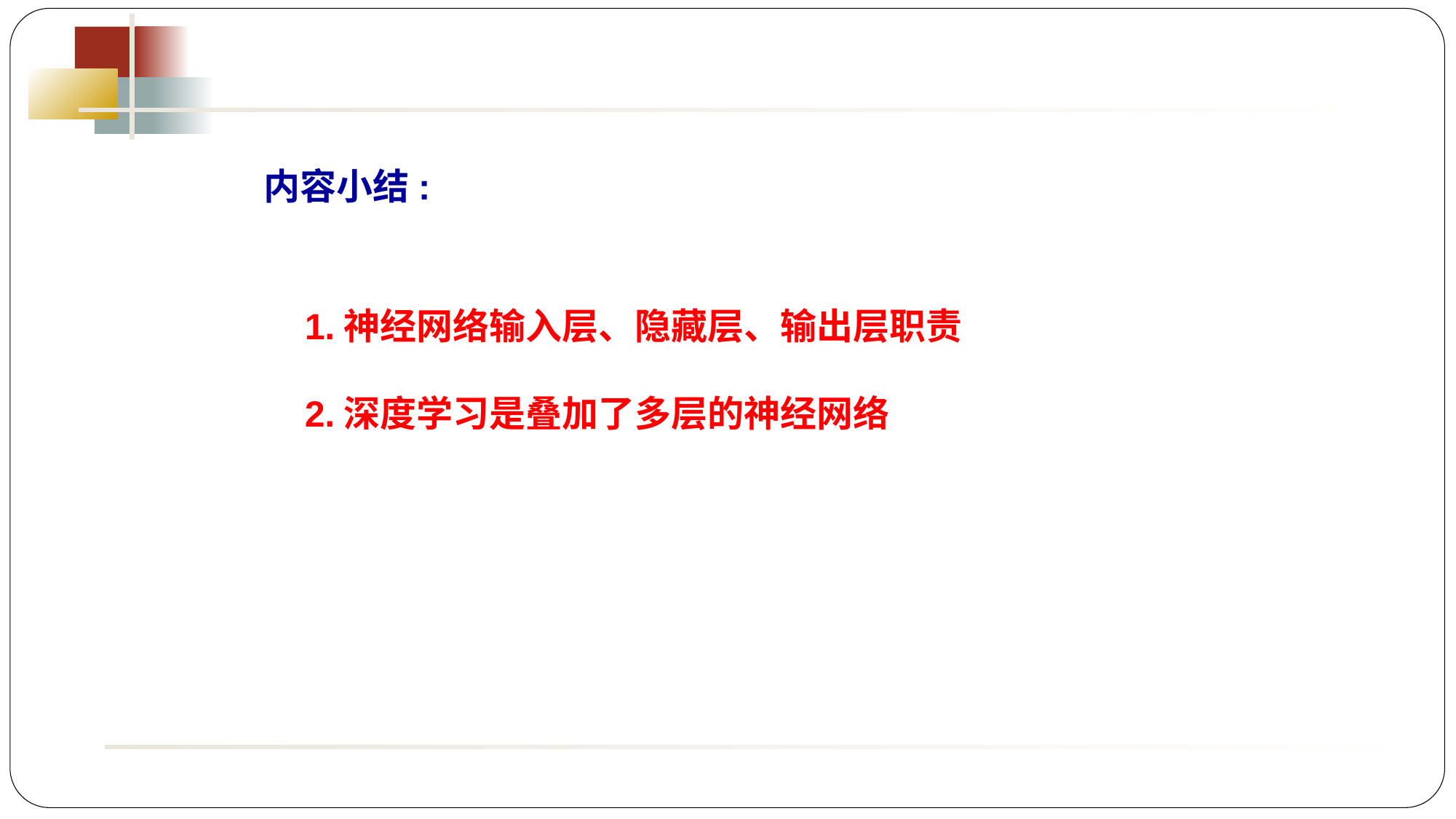

内容小结:

    1.神经网络输入层、隐藏层、输出层职责
    2.深度学习是叠加了多层的神经网络